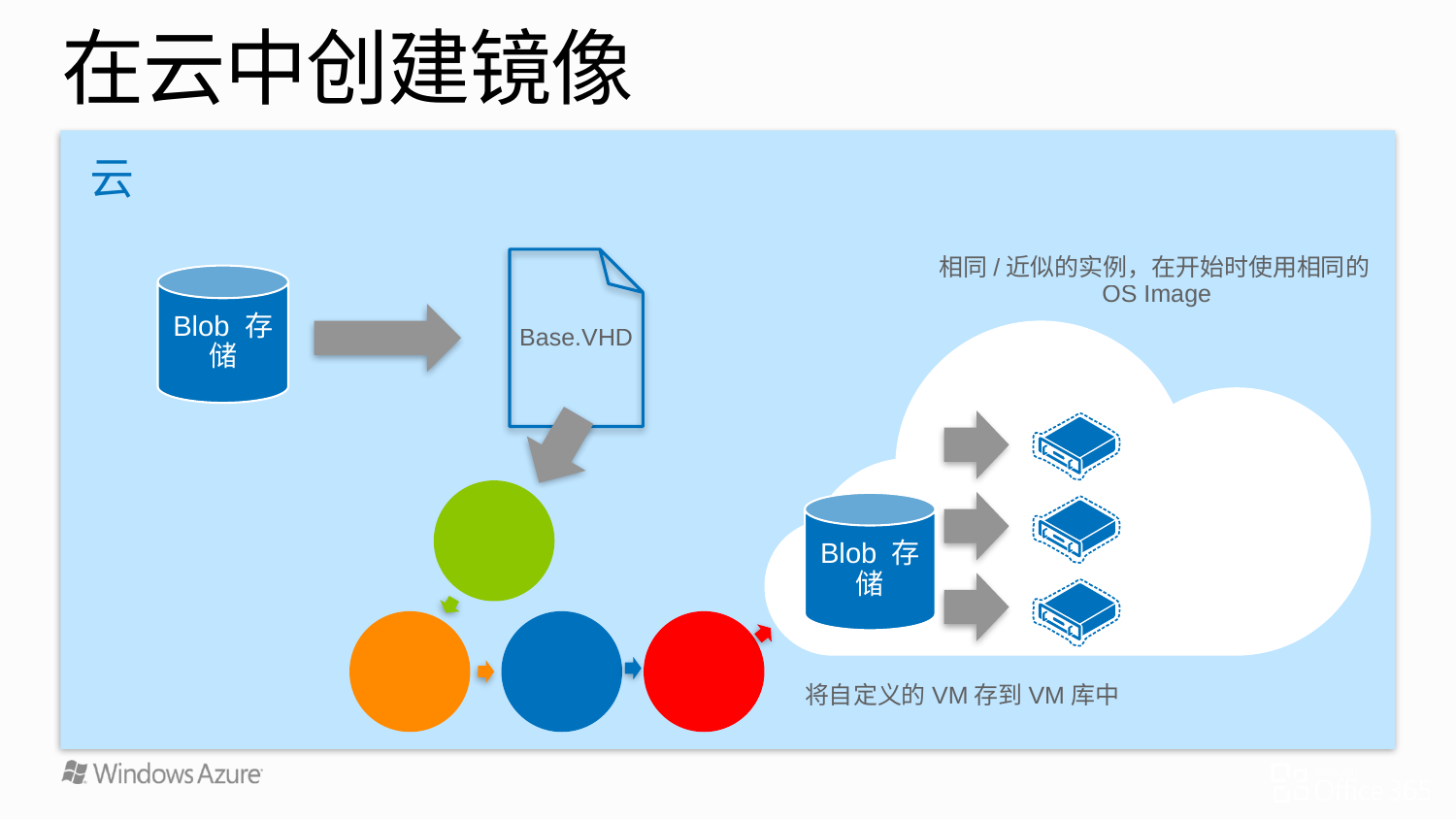

# 在云中创建镜像

云

Base.VHD

启动
VM
相同/近似的实例，在开始时使用相同的OS Image

将自定义的VM存到VM库中
Blob 存储

Blob 存储
捕获
VM

定制
VHD
一般化
VHD